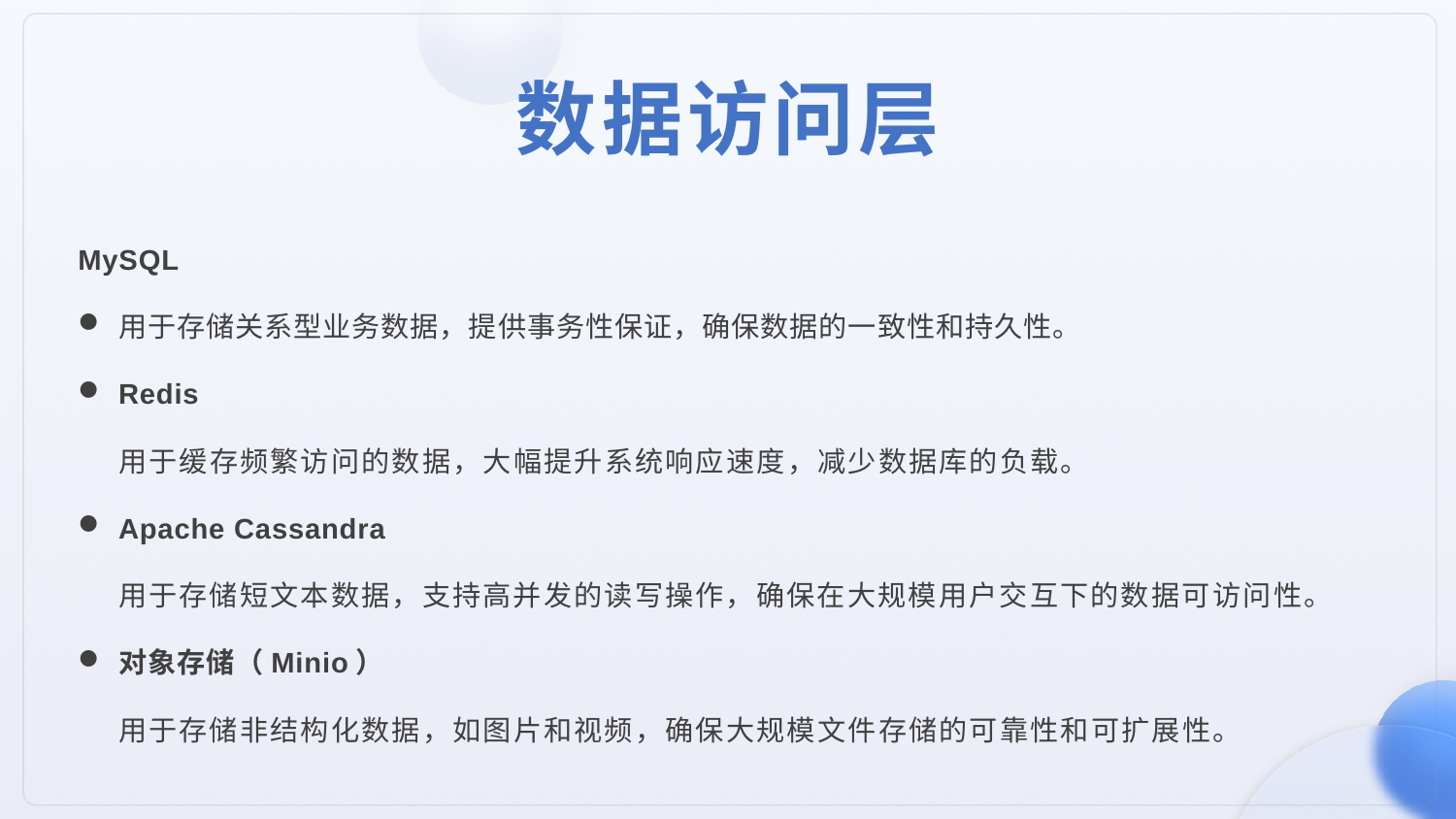

数据访问层

MySQL
用于存储关系型业务数据，提供事务性保证，确保数据的一致性和持久性。
Redis
用于缓存频繁访问的数据，大幅提升系统响应速度，减少数据库的负载。
Apache Cassandra
用于存储短文本数据，支持高并发的读写操作，确保在大规模用户交互下的数据可访问性。
对象存储（Minio）
用于存储非结构化数据，如图片和视频，确保大规模文件存储的可靠性和可扩展性。